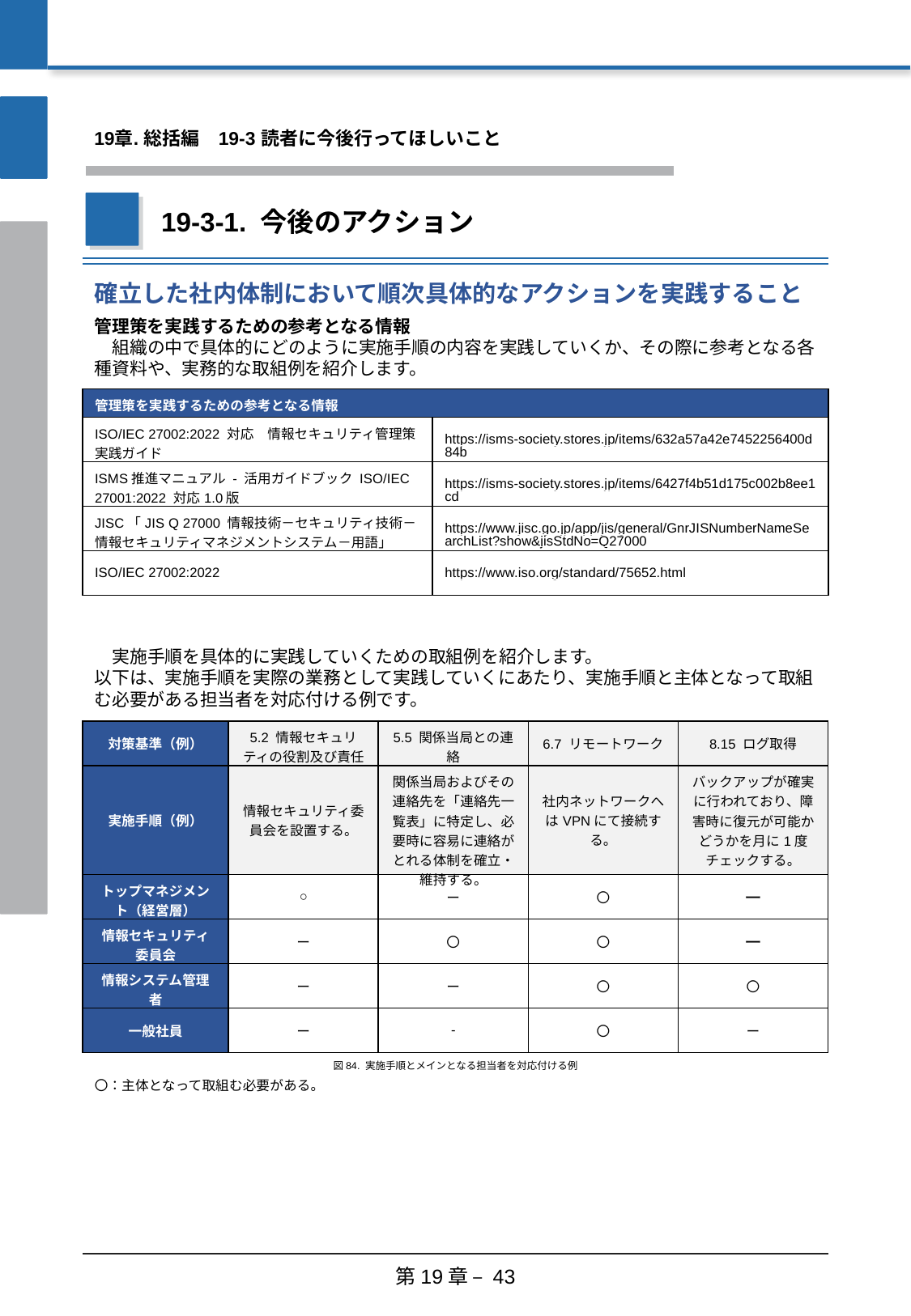

19章. 総括編
　19-3 読者に今後行ってほしいこと
19-3-1. 今後のアクション
確立した社内体制において順次具体的なアクションを実践すること
管理策を実践するための参考となる情報
　組織の中で具体的にどのように実施手順の内容を実践していくか、その際に参考となる各種資料や、実務的な取組例を紹介します。
| 管理策を実践するための参考となる情報 |  |
| --- | --- |
| ISO/IEC 27002:2022 対応　情報セキュリティ管理策実践ガイド | https://isms-society.stores.jp/items/632a57a42e7452256400d84b |
| ISMS推進マニュアル - 活用ガイドブック ISO/IEC 27001:2022 対応1.0版 | https://isms-society.stores.jp/items/6427f4b51d175c002b8ee1cd |
| JISC「JIS Q 27000 情報技術－セキュリティ技術－情報セキュリティマネジメントシステム－用語」 | https://www.jisc.go.jp/app/jis/general/GnrJISNumberNameSearchList?show&jisStdNo=Q27000 |
| ISO/IEC 27002:2022 | https://www.iso.org/standard/75652.html |
　実施手順を具体的に実践していくための取組例を紹介します。
以下は、実施手順を実際の業務として実践していくにあたり、実施手順と主体となって取組む必要がある担当者を対応付ける例です。
| 対策基準（例） | 5.2 情報セキュリティの役割及び責任 | 5.5 関係当局との連絡 | 6.7 リモートワーク | 8.15 ログ取得 |
| --- | --- | --- | --- | --- |
| 実施手順（例） | 情報セキュリティ委員会を設置する。 | 関係当局およびその連絡先を「連絡先一覧表」に特定し、必要時に容易に連絡がとれる体制を確立・維持する。 | 社内ネットワークへはVPNにて接続する。 | バックアップが確実に行われており、障害時に復元が可能かどうかを月に1度チェックする。 |
| トップマネジメント（経営層） | ○ | ー | 〇 | ー |
| 情報セキュリティ 委員会 | ー | 〇 | 〇 | ー |
| 情報システム管理者 | ー | ー | 〇 | 〇 |
| 一般社員 | ー | - | 〇 | ー |
図84. 実施手順とメインとなる担当者を対応付ける例
〇：主体となって取組む必要がある。
第19章 – 43